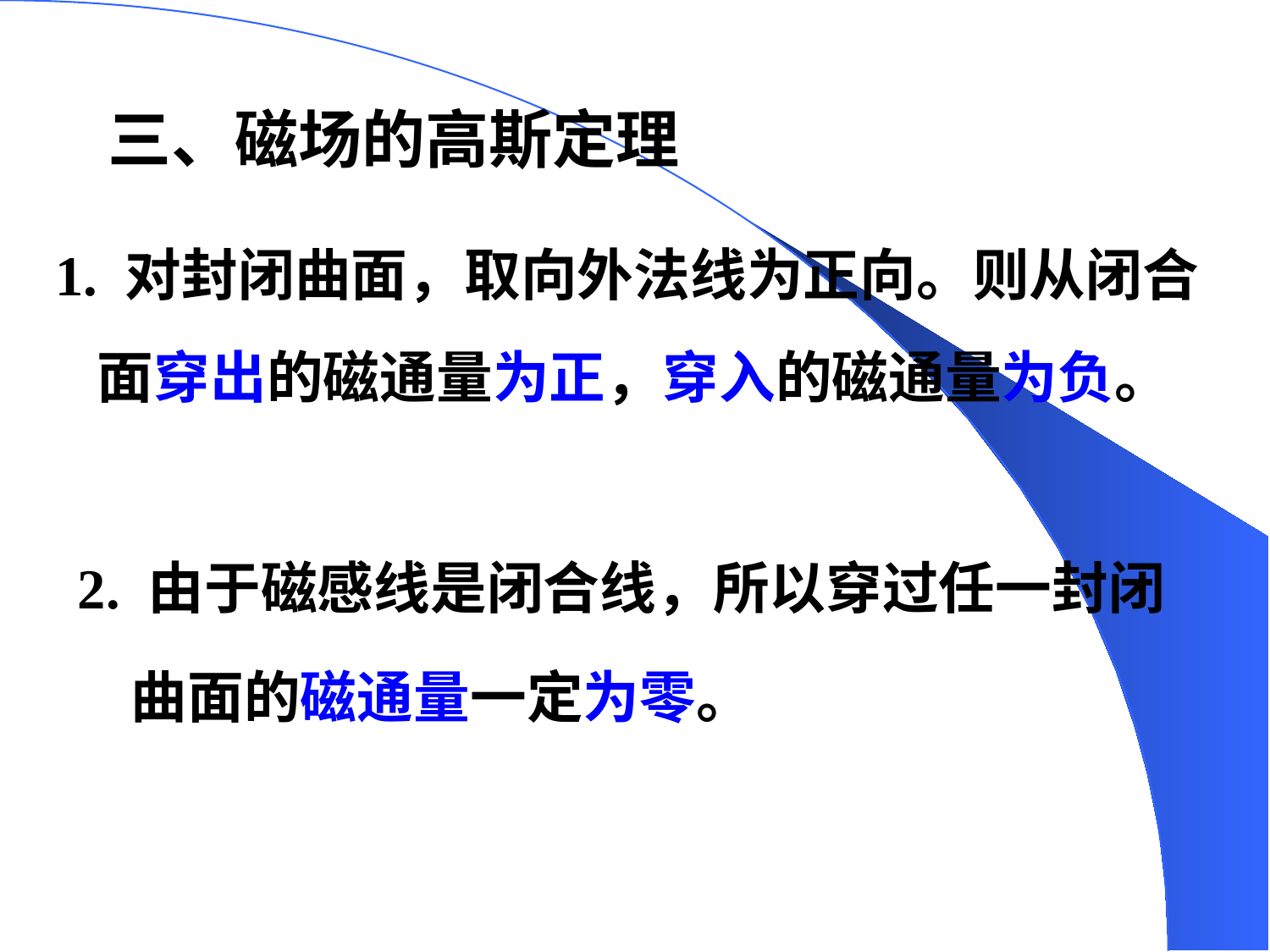

# 三、磁场的高斯定理
1. 对封闭曲面，取向外法线为正向。则从闭合
面穿出的磁通量为正，穿入的磁通量为负。
2. 由于磁感线是闭合线，所以穿过任一封闭
曲面的磁通量一定为零。